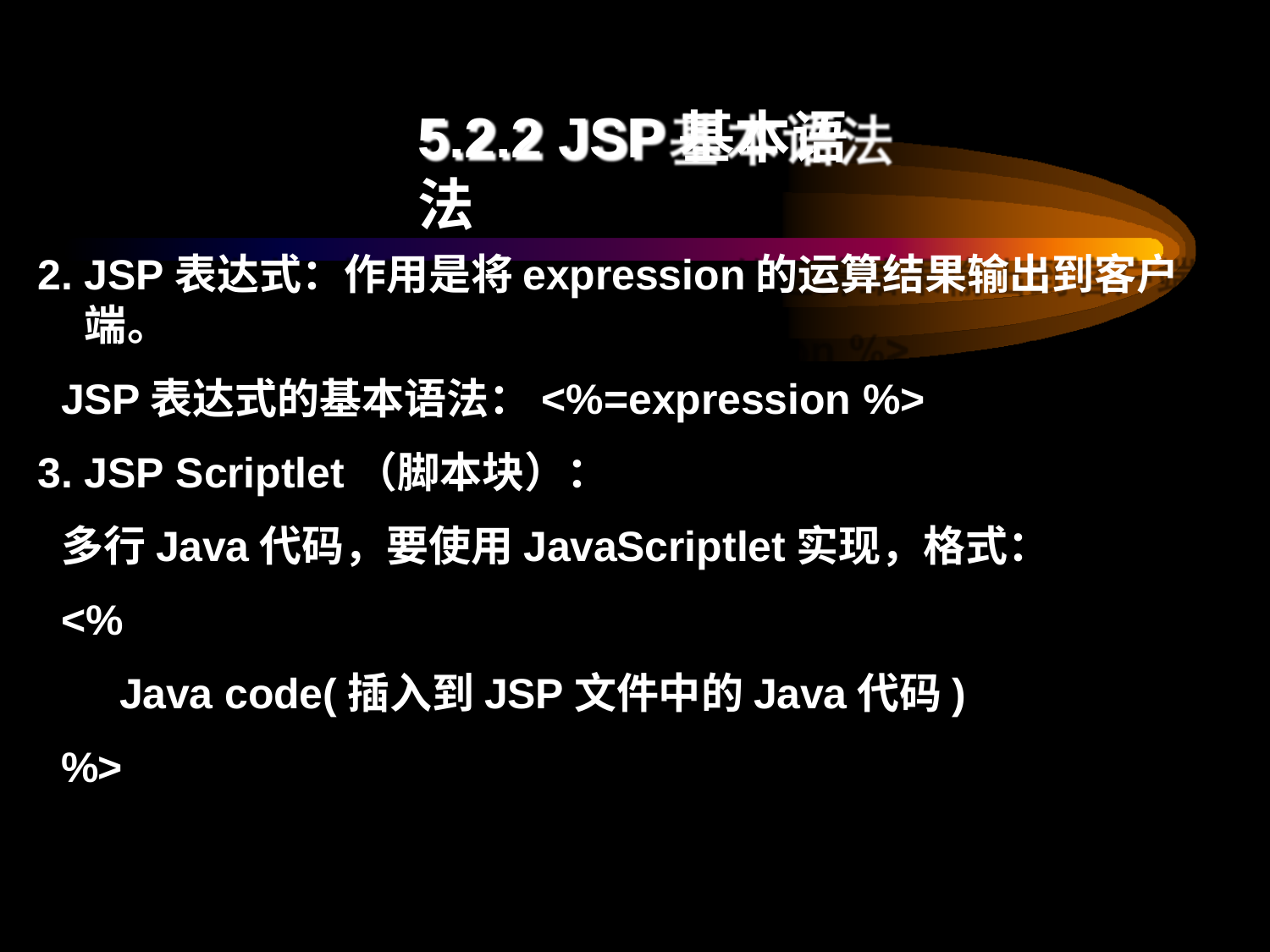

# 5.2.2 JSP基本语法

JSP表达式：作用是将expression的运算结果输出到客户端。
JSP表达式的基本语法：<%=expression %>
JSP Scriptlet（脚本块）：
多行Java代码，要使用JavaScriptlet实现，格式：
<%
Java code(插入到JSP文件中的Java代码)
%>